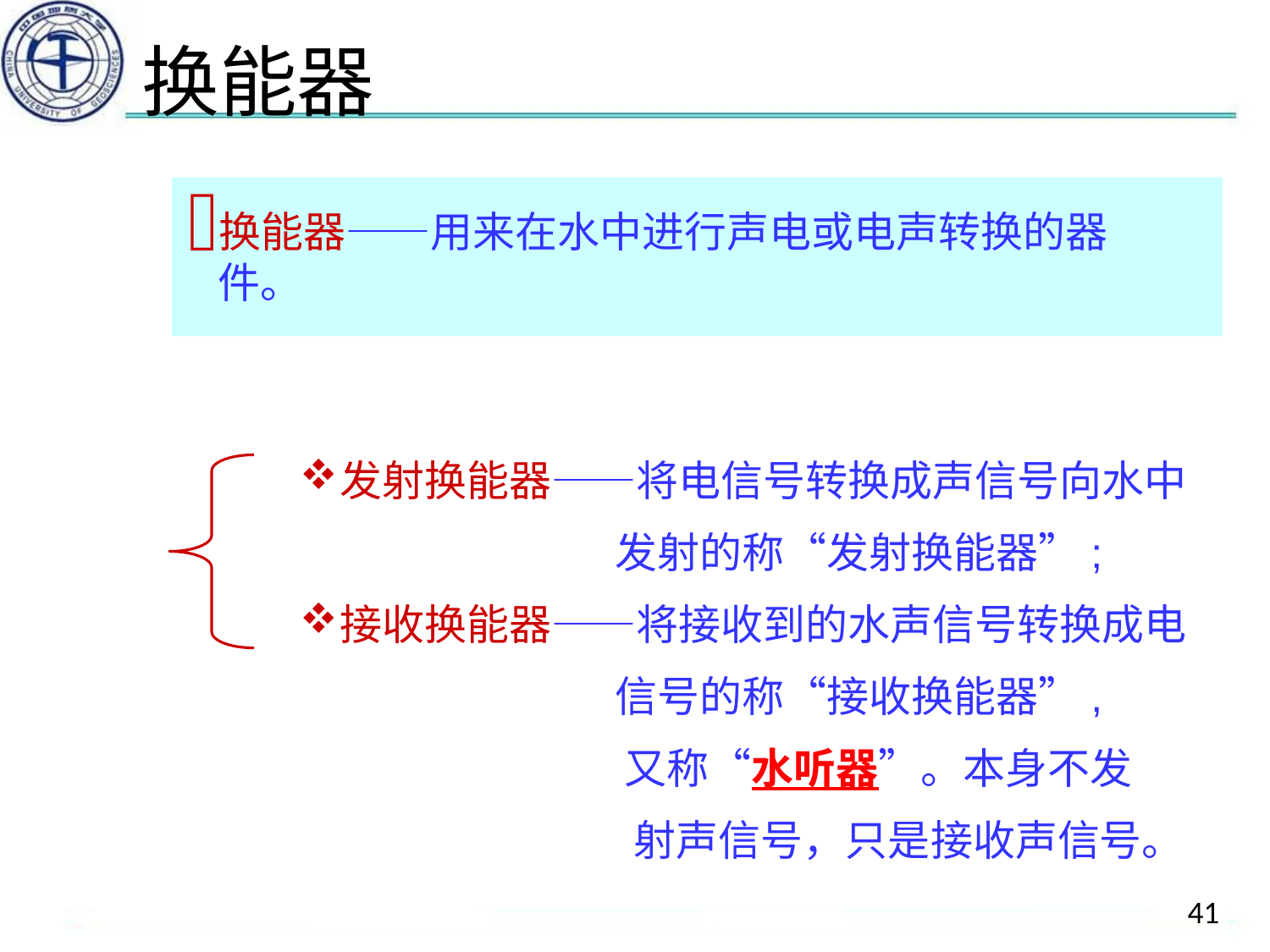

# 换能器

换能器——用来在水中进行声电或电声转换的器件。

发射换能器——将电信号转换成声信号向水中
                                发射的称“发射换能器”;
接收换能器——将接收到的水声信号转换成电
                                信号的称“接收换能器”,
                                 又称“水听器”。本身不发
                                  射声信号，只是接收声信号。
41